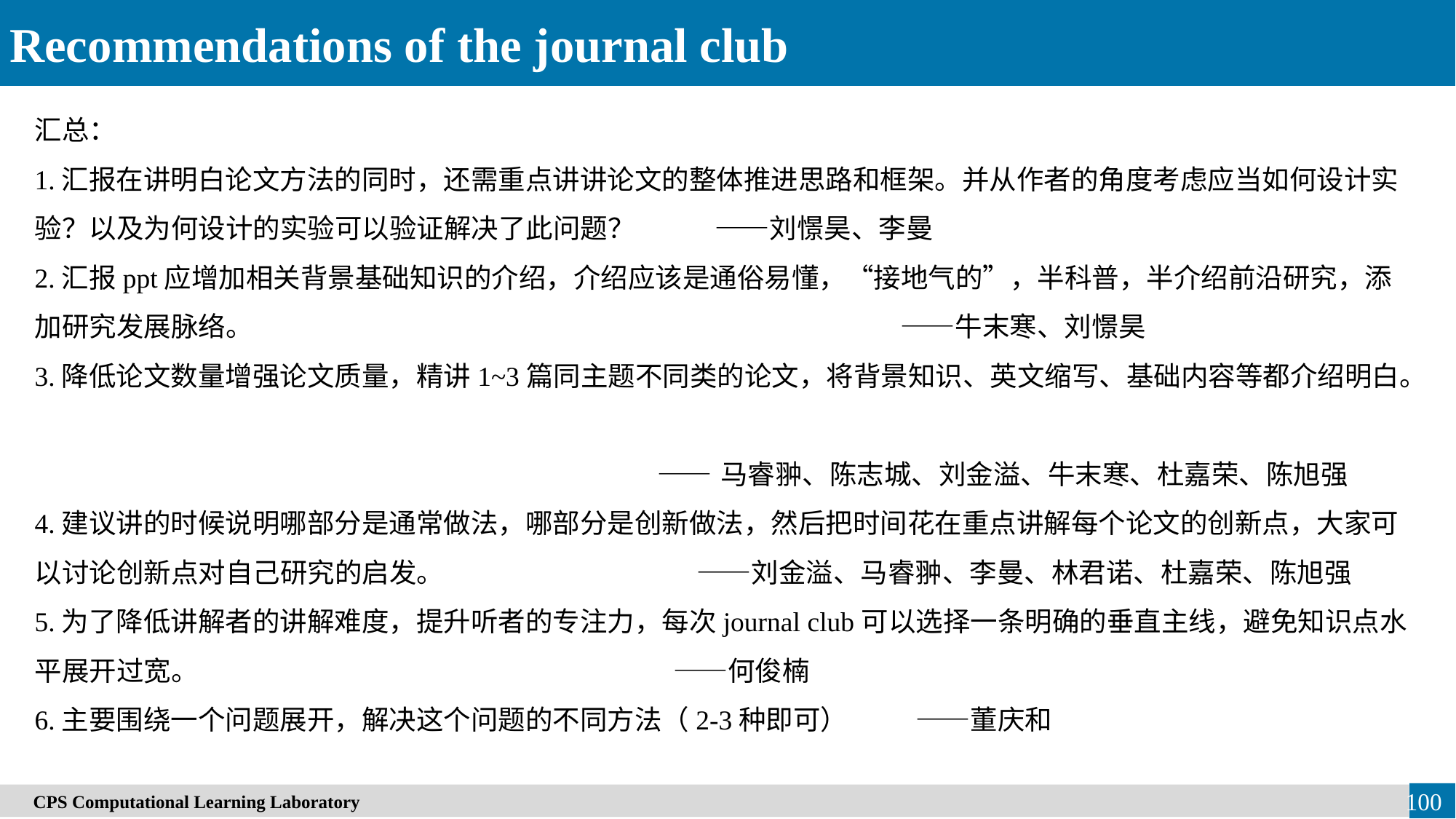

Recommendations of the journal club
汇总：
1.汇报在讲明白论文方法的同时，还需重点讲讲论文的整体推进思路和框架。并从作者的角度考虑应当如何设计实验？以及为何设计的实验可以验证解决了此问题？             ——刘憬昊、李曼
2.汇报ppt应增加相关背景基础知识的介绍，介绍应该是通俗易懂，“接地气的”，半科普，半介绍前沿研究，添加研究发展脉络。                                                                                                         ——牛末寒、刘憬昊
3.降低论文数量增强论文质量，精讲1~3篇同主题不同类的论文，将背景知识、英文缩写、基础内容等都介绍明白。
                                                                                                     ——马睿翀、陈志城、刘金溢、牛末寒、杜嘉荣、陈旭强
4.建议讲的时候说明哪部分是通常做法，哪部分是创新做法，然后把时间花在重点讲解每个论文的创新点，大家可以讨论创新点对自己研究的启发。                                         ——刘金溢、马睿翀、李曼、林君诺、杜嘉荣、陈旭强
5.为了降低讲解者的讲解难度，提升听者的专注力，每次journal club可以选择一条明确的垂直主线，避免知识点水平展开过宽。                                                                             ——何俊楠
6.主要围绕一个问题展开，解决这个问题的不同方法（2-3种即可）           ——董庆和
100
　CPS Computational Learning Laboratory